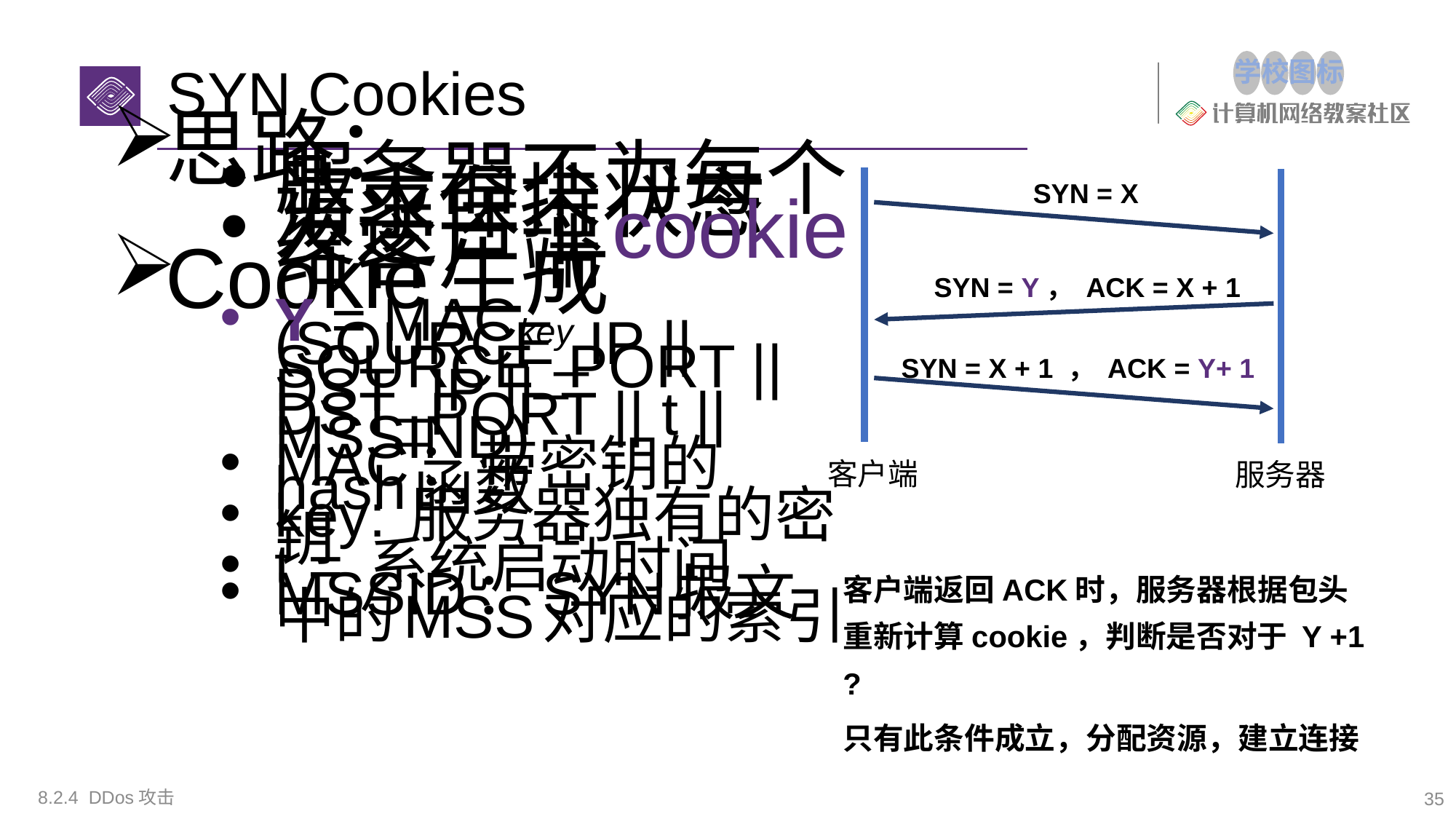

# SYN Cookies
思路：
服务器不为每个请求保持状态
发送一个cookie给客户端
Cookie生成
Y = MACkey (SOURCE_IP || SOURCE_PORT || DST_IP || DST_PORT || t || MSSIND)
MAC：带密钥的hash函数
key: 服务器独有的密钥
t = 系统启动时间
MSSID：SYN报文中的MSS对应的索引
SYN = X
SYN = Y， ACK = X + 1
SYN = X + 1 ， ACK = Y+ 1
客户端
服务器
客户端返回ACK时，服务器根据包头重新计算cookie，判断是否对于 Y +1 ?
只有此条件成立，分配资源，建立连接
8.2.4  DDos攻击
35